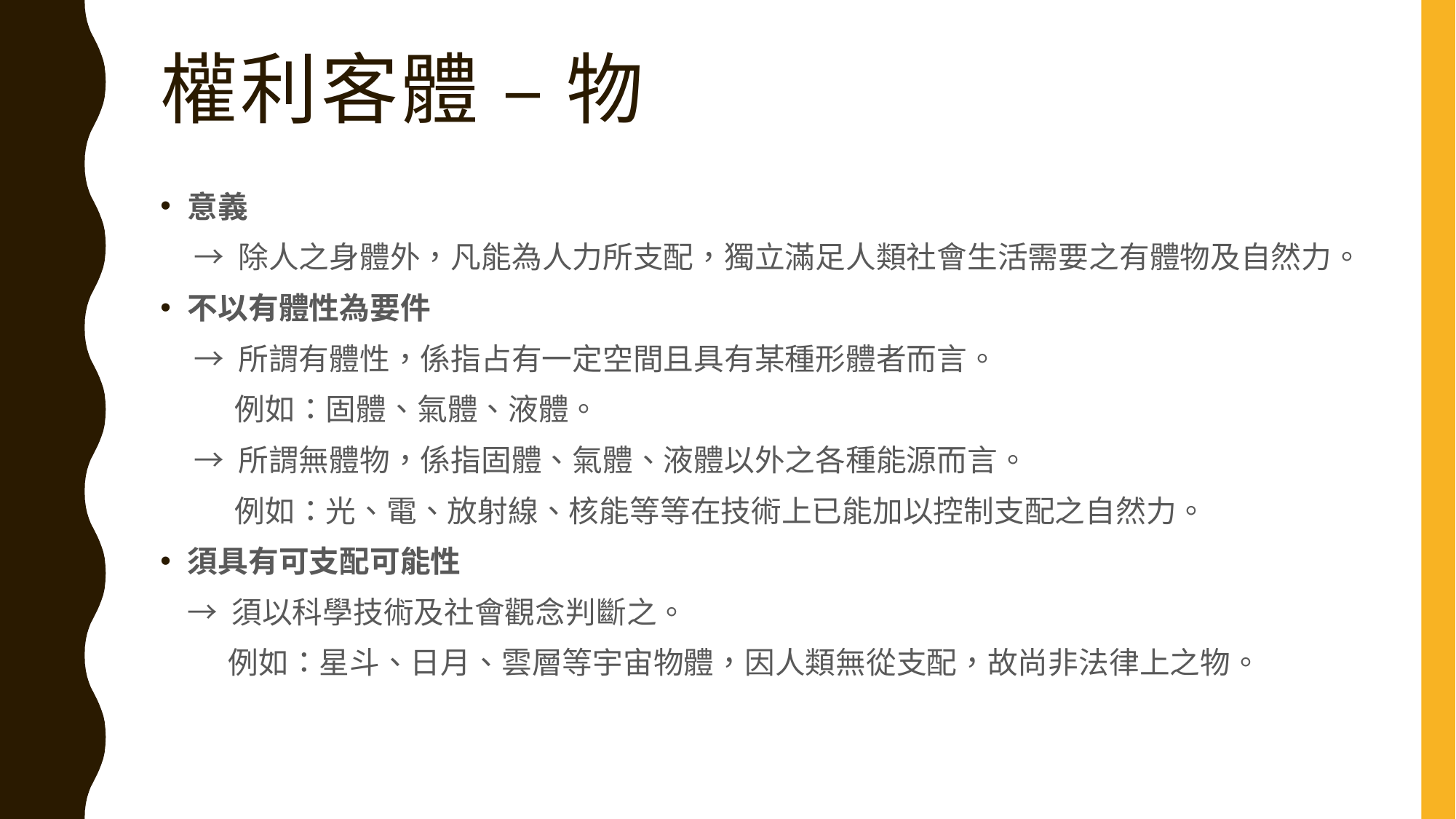

# 權利客體 – 物
意義
     → 除人之身體外，凡能為人力所支配，獨立滿足人類社會生活需要之有體物及自然力。
不以有體性為要件
     → 所謂有體性，係指占有一定空間且具有某種形體者而言。
          例如：固體、氣體、液體。
     → 所謂無體物，係指固體、氣體、液體以外之各種能源而言。
          例如：光、電、放射線、核能等等在技術上已能加以控制支配之自然力。
須具有可支配可能性
    → 須以科學技術及社會觀念判斷之。
         例如：星斗、日月、雲層等宇宙物體，因人類無從支配，故尚非法律上之物。